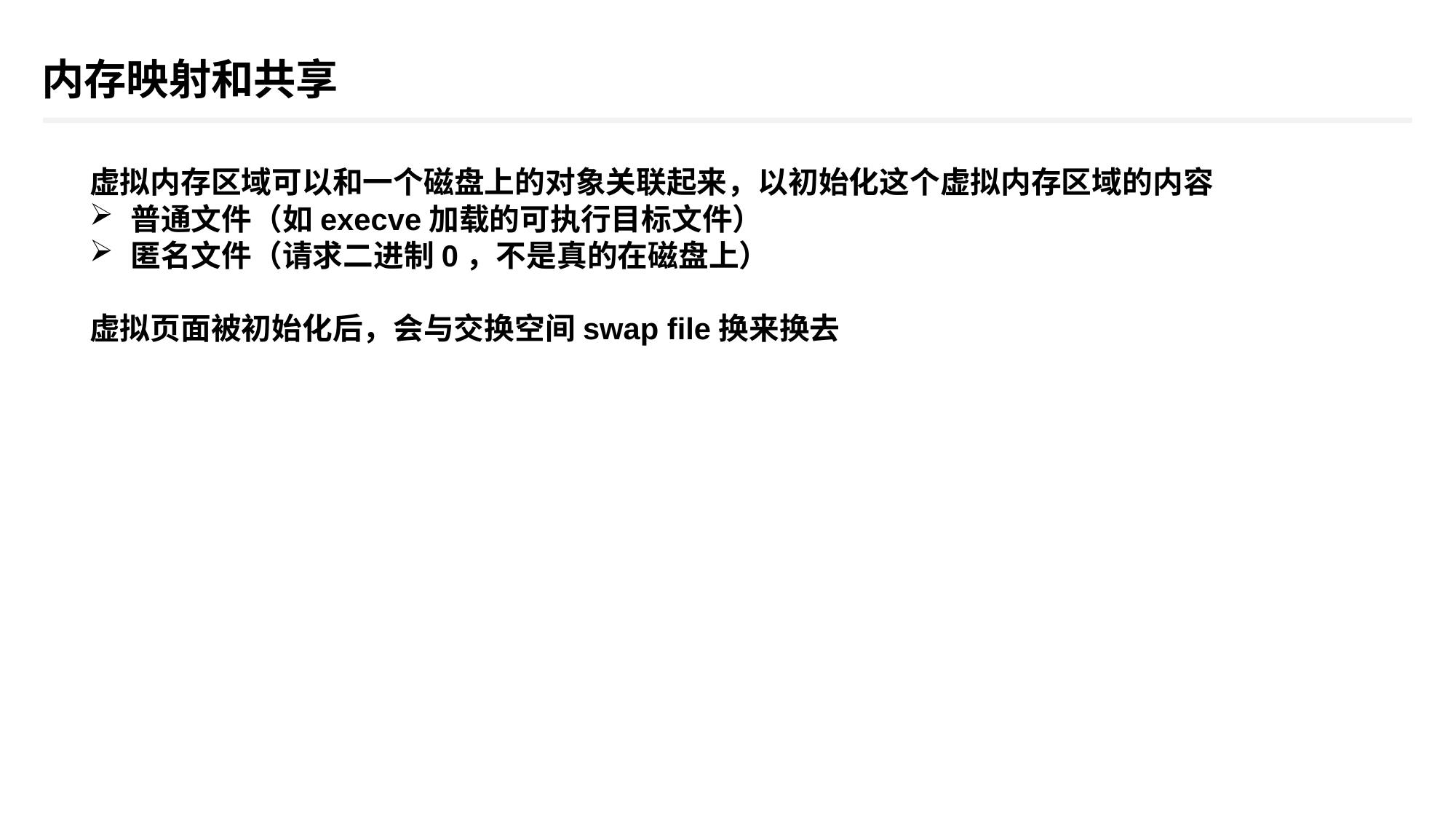

内存映射和共享
虚拟内存区域可以和一个磁盘上的对象关联起来，以初始化这个虚拟内存区域的内容
普通文件（如execve加载的可执行目标文件）
匿名文件（请求二进制0，不是真的在磁盘上）

虚拟页面被初始化后，会与交换空间swap file换来换去